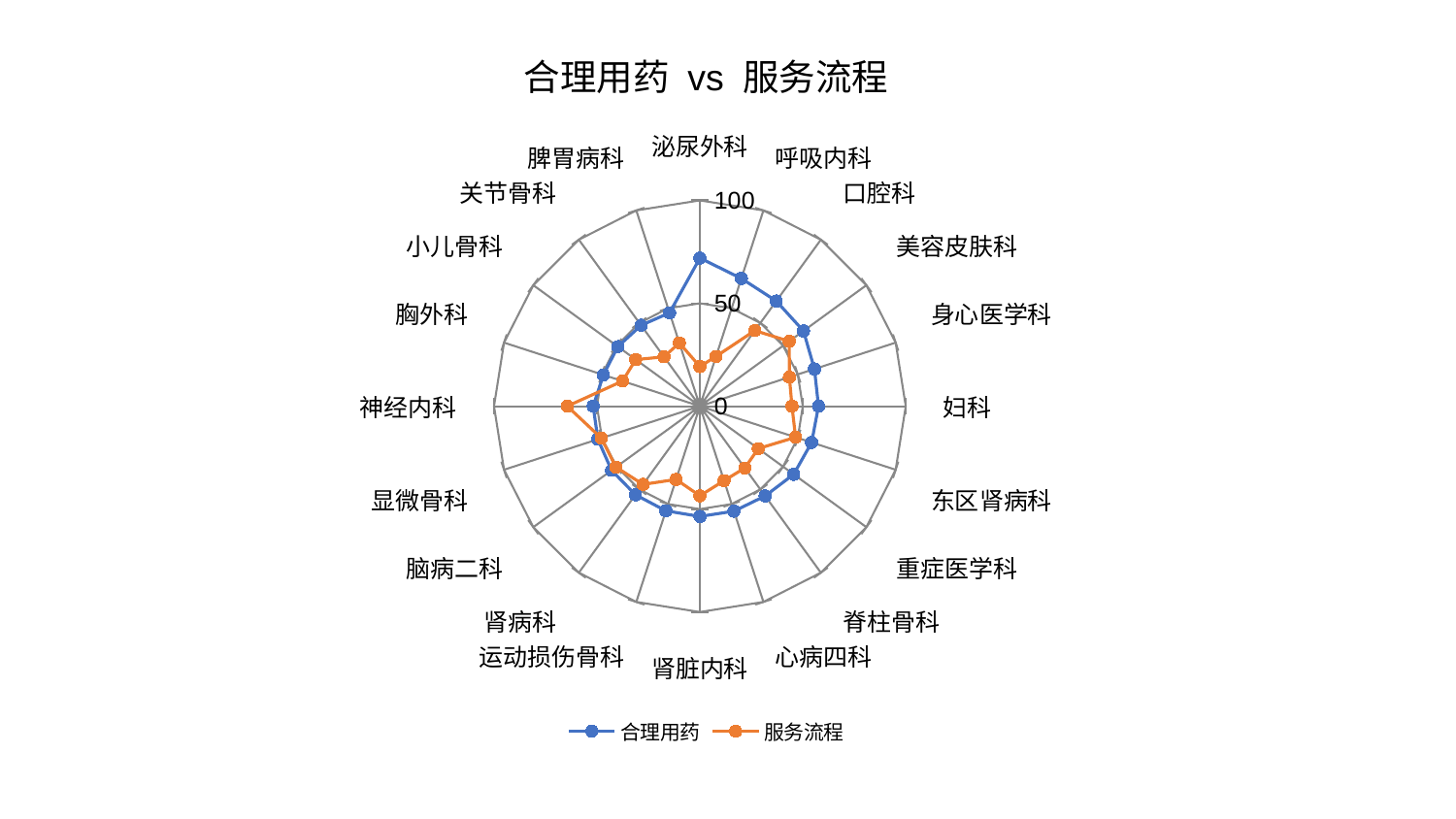

### Chart: 合理用药 vs 服务流程

| Category | 合理用药 | 服务流程 |
|---|---|---|
| 泌尿外科 | 71.96816398819695 | 19.253745603317114 |
| 呼吸内科 | 65.25508393553373 | 25.458626519073164 |
| 口腔科 | 63.16415470115199 | 45.40397157729223 |
| 美容皮肤科 | 62.23154088016317 | 53.68534897565715 |
| 身心医学科 | 58.53900778478871 | 45.73446239183838 |
| 妇科 | 57.648717331044196 | 44.76440529702693 |
| 东区肾病科 | 57.085052614206155 | 48.89807720205817 |
| 重症医学科 | 56.33801900364683 | 35.07474617082713 |
| 脊柱骨科 | 53.92701789234974 | 37.15651627110563 |
| 心病四科 | 53.62917258545043 | 38.0539243239721 |
| 肾脏内科 | 53.57685321905661 | 43.548346028360214 |
| 运动损伤骨科 | 53.46251411490046 | 37.43497210119006 |
| 肾病科 | 53.224827882535074 | 46.97268445430933 |
| 脑病二科 | 53.01496176830556 | 50.3769446096733 |
| 显微骨科 | 52.08121486497701 | 50.34498770013815 |
| 神经内科 | 51.826047673812454 | 64.41416495354778 |
| 胸外科 | 49.26549935795758 | 39.49799753286764 |
| 小儿骨科 | 49.23054127757813 | 38.52940032750958 |
| 关节骨科 | 48.58776284410048 | 29.636946554412205 |
| 脾胃病科 | 47.6999292547613 | 32.319838049468075 |
54